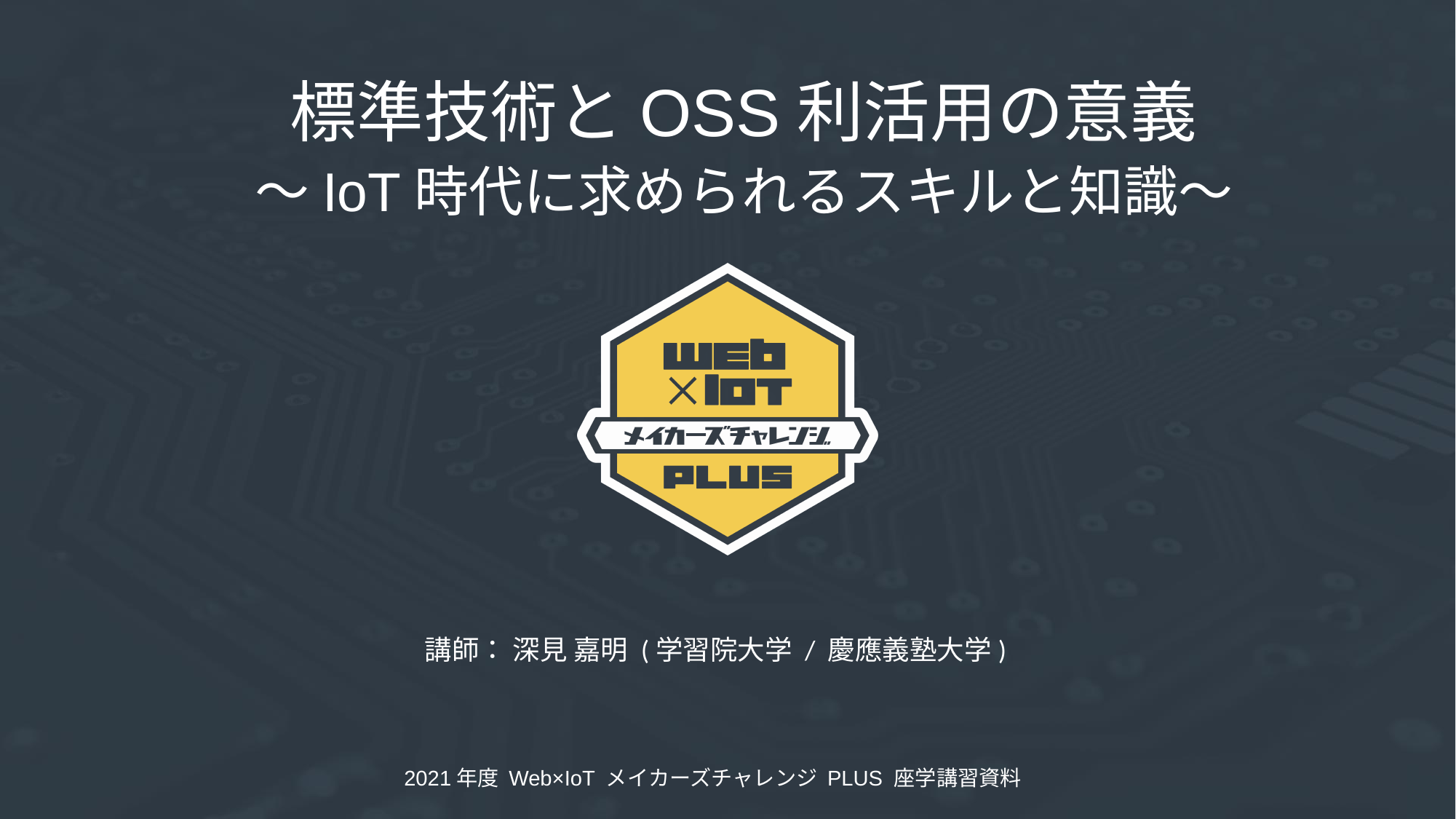

# 標準技術とOSS利活用の意義 〜IoT時代に求められるスキルと知識〜
講師： 深見 嘉明 (学習院大学 / 慶應義塾大学)